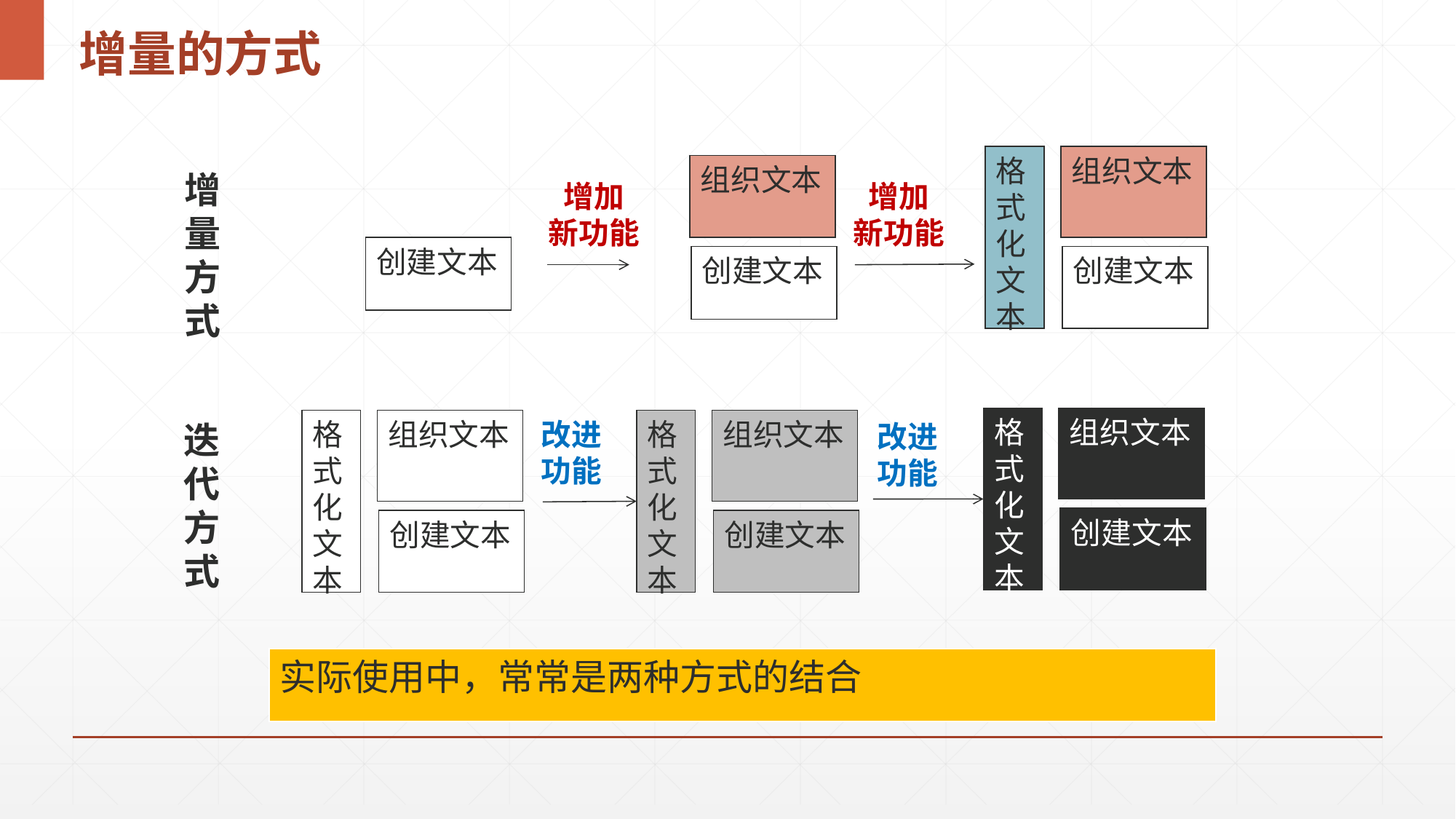

# 增量的方式
格式化文本
组织文本
组织文本
增量方式
增加
新功能
增加
新功能
创建文本
创建文本
创建文本
格式化文本
组织文本
格式化文本
组织文本
改进
功能
格式化文本
组织文本
迭代方式
改进
功能
创建文本
创建文本
创建文本
实际使用中，常常是两种方式的结合